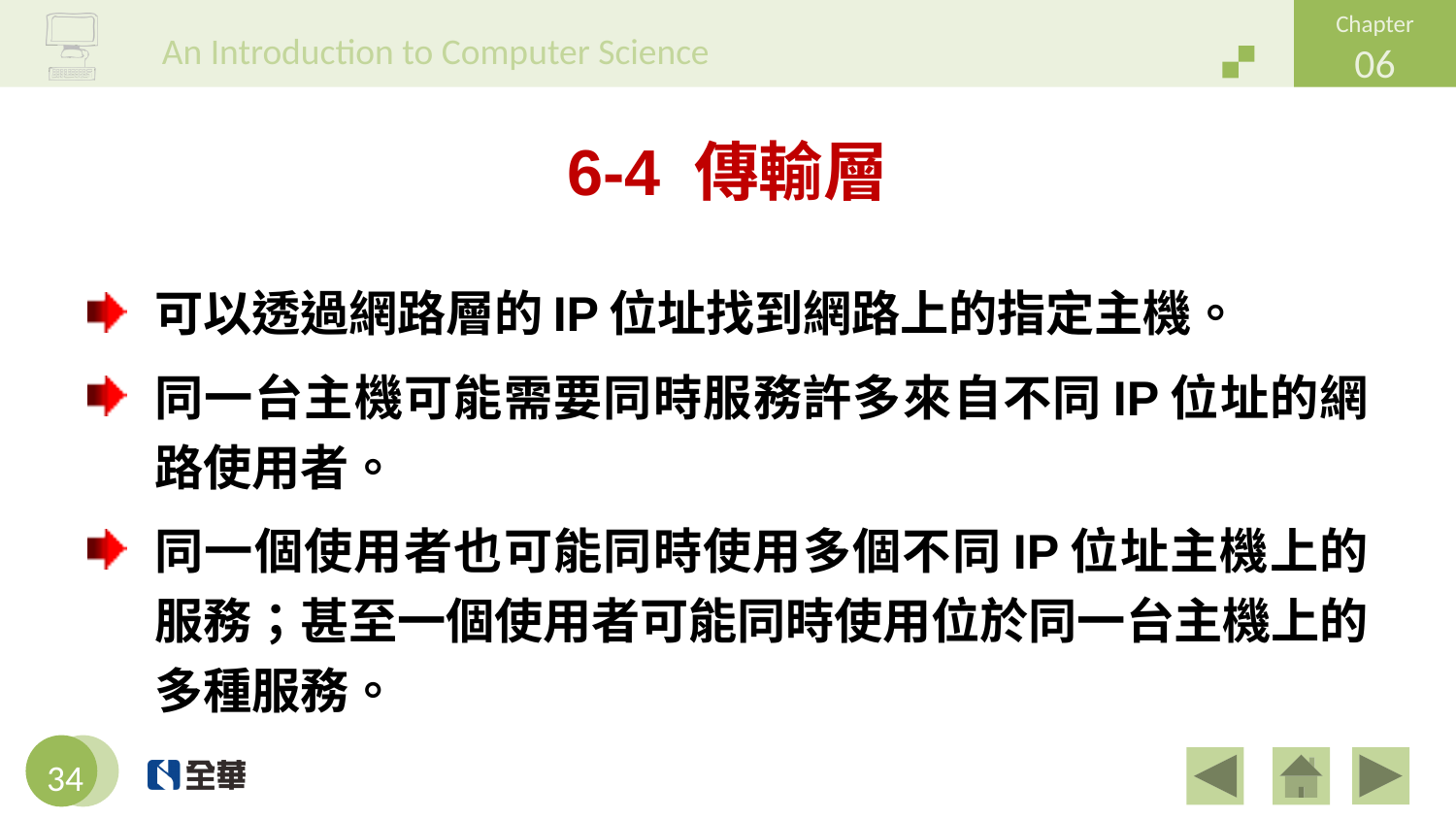

# 6-4 傳輸層
可以透過網路層的IP位址找到網路上的指定主機。
同一台主機可能需要同時服務許多來自不同IP位址的網路使用者。
同一個使用者也可能同時使用多個不同IP位址主機上的服務；甚至一個使用者可能同時使用位於同一台主機上的多種服務。